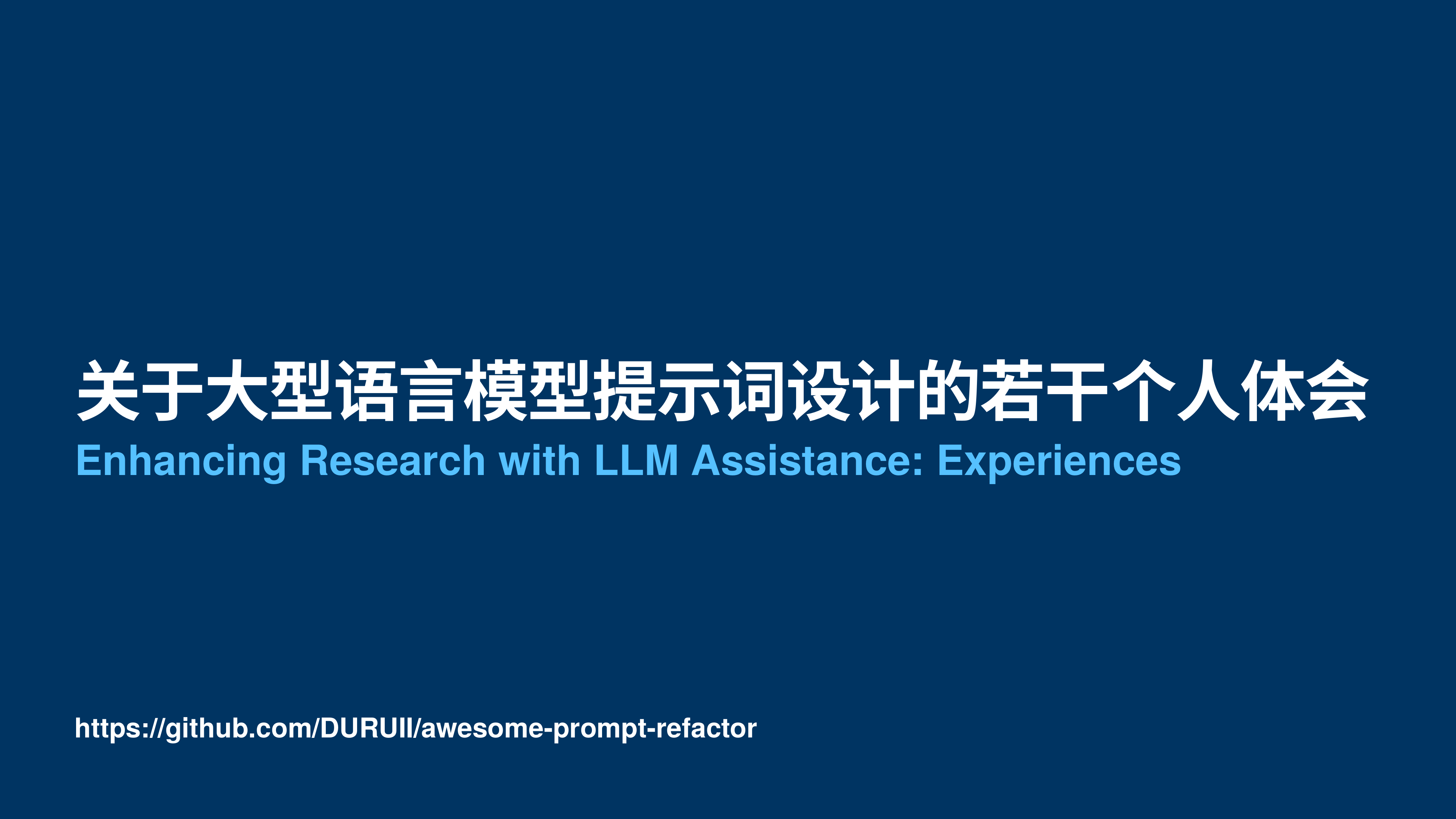

# 关于大型语言模型提示词设计的若干个人体会
Enhancing Research with LLM Assistance: Experiences
https://github.com/DURUII/awesome-prompt-refactor